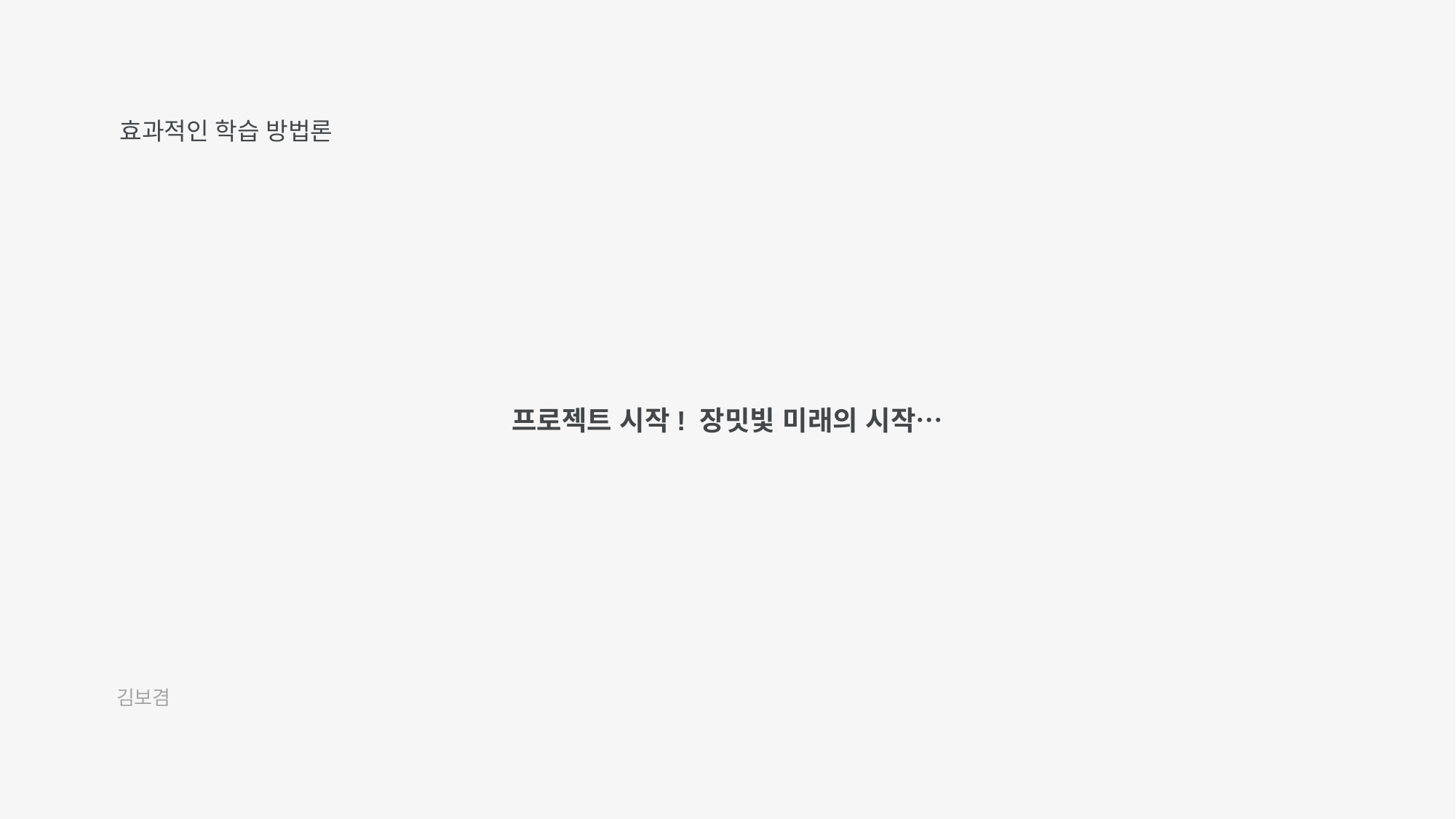

효과적인 학습 방법론
프로젝트 시작! 장밋빛 미래의 시작…
김보겸